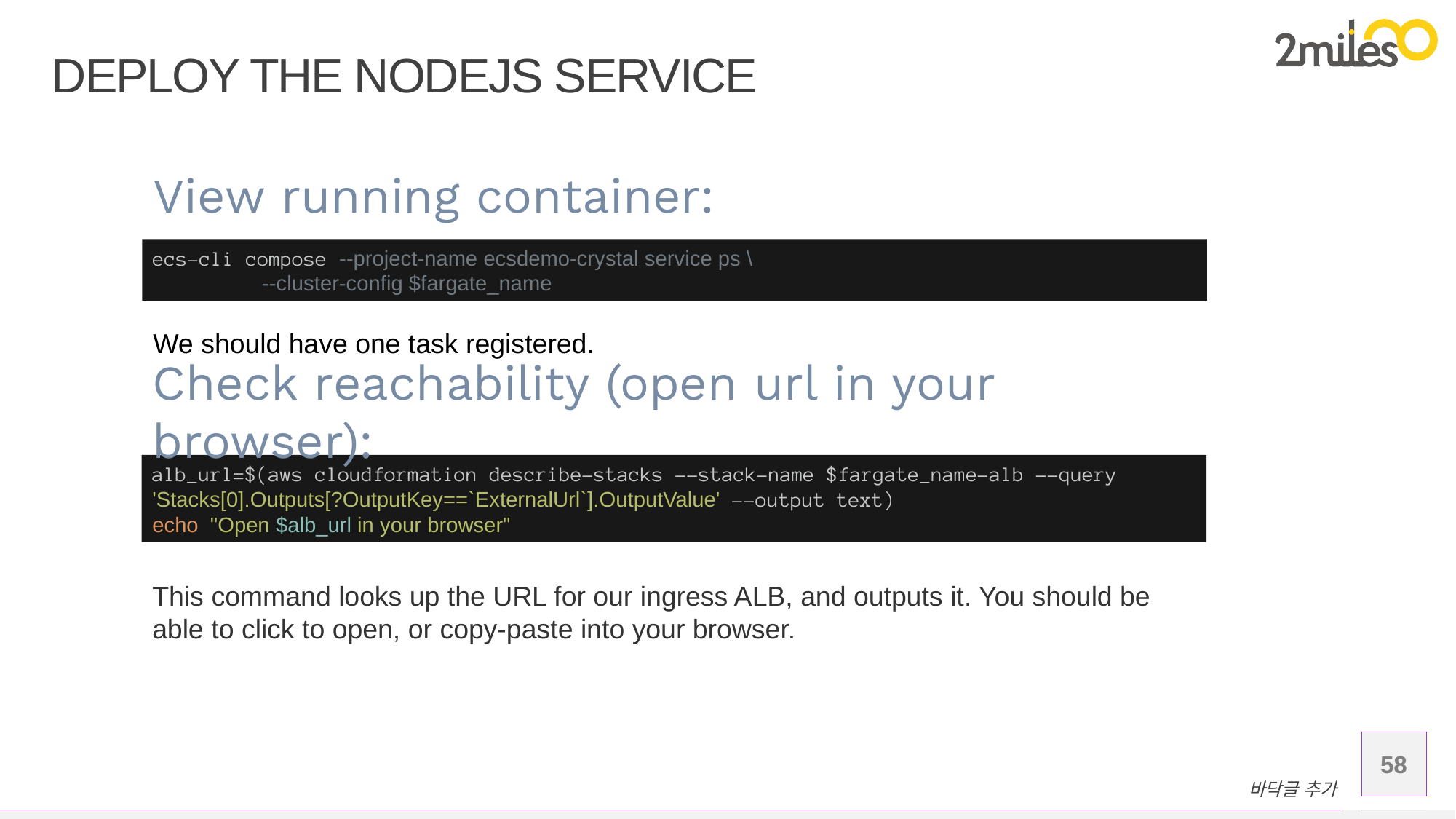

# Deploy the NodeJS Service
View running container:
ecs-cli compose --project-name ecsdemo-crystal service ps \
	--cluster-config $fargate_name
We should have one task registered.
Check reachability (open url in your browser):
alb_url=$(aws cloudformation describe-stacks --stack-name $fargate_name-alb --query 'Stacks[0].Outputs[?OutputKey==`ExternalUrl`].OutputValue' --output text)
echo "Open $alb_url in your browser"
This command looks up the URL for our ingress ALB, and outputs it. You should be able to click to open, or copy-paste into your browser.
58
바닥글 추가